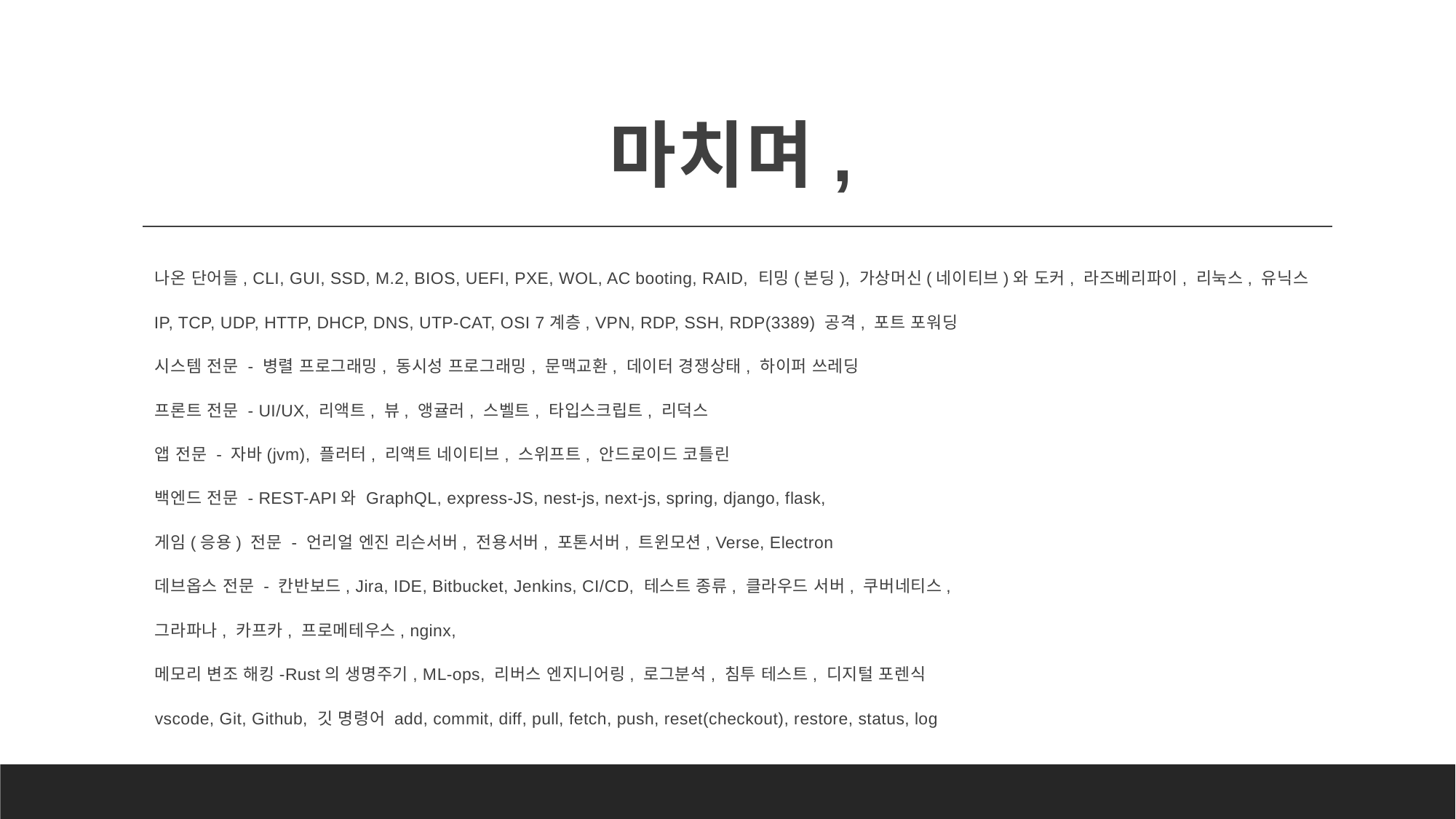

# 마치며,
나온 단어들, CLI, GUI, SSD, M.2, BIOS, UEFI, PXE, WOL, AC booting, RAID, 티밍(본딩), 가상머신(네이티브)와 도커, 라즈베리파이, 리눅스, 유닉스
  IP, TCP, UDP, HTTP, DHCP, DNS, UTP-CAT, OSI 7계층, VPN, RDP, SSH, RDP(3389) 공격, 포트 포워딩
시스템 전문 - 병렬 프로그래밍, 동시성 프로그래밍, 문맥교환, 데이터 경쟁상태, 하이퍼 쓰레딩
프론트 전문 - UI/UX, 리액트, 뷰, 앵귤러, 스벨트, 타입스크립트, 리덕스
앱 전문 - 자바(jvm), 플러터, 리액트 네이티브, 스위프트, 안드로이드 코틀린
백엔드 전문 - REST-API와 GraphQL, express-JS, nest-js, next-js, spring, django, flask,
게임(응용) 전문 - 언리얼 엔진 리슨서버, 전용서버, 포톤서버, 트윈모션, Verse, Electron
데브옵스 전문 - 칸반보드, Jira, IDE, Bitbucket, Jenkins, CI/CD, 테스트 종류, 클라우드 서버, 쿠버네티스,
그라파나, 카프카, 프로메테우스, nginx,
메모리 변조 해킹-Rust의 생명주기, ML-ops, 리버스 엔지니어링, 로그분석, 침투 테스트, 디지털 포렌식
vscode, Git, Github, 깃 명령어 add, commit, diff, pull, fetch, push, reset(checkout), restore, status, log